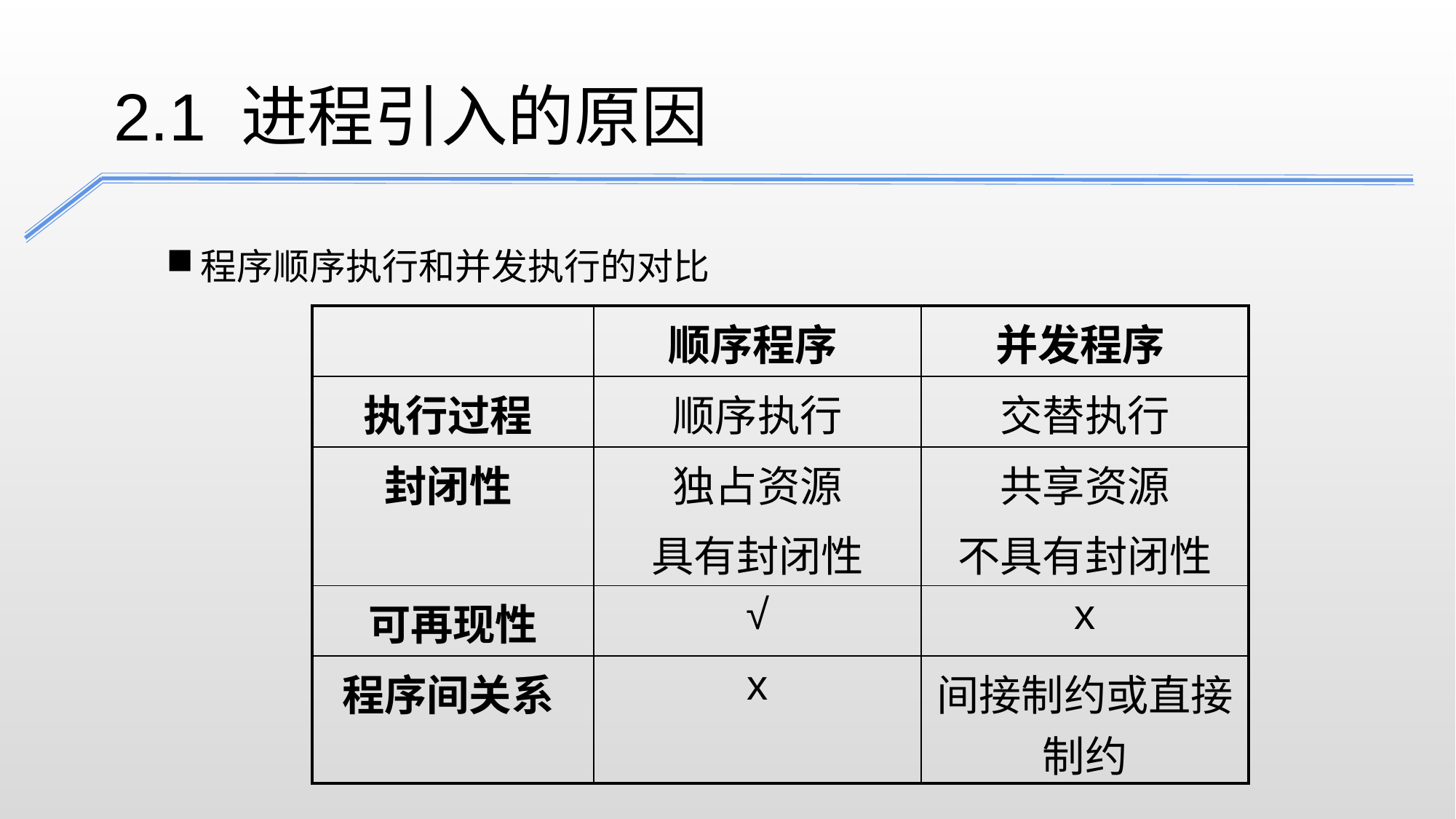

2.1 进程引入的原因
程序顺序执行和并发执行的对比
|  | 顺序程序 | 并发程序 |
| --- | --- | --- |
| 执行过程 | 顺序执行 | 交替执行 |
| 封闭性 | 独占资源 具有封闭性 | 共享资源 不具有封闭性 |
| 可再现性 | √ | x |
| 程序间关系 | x | 间接制约或直接制约 |